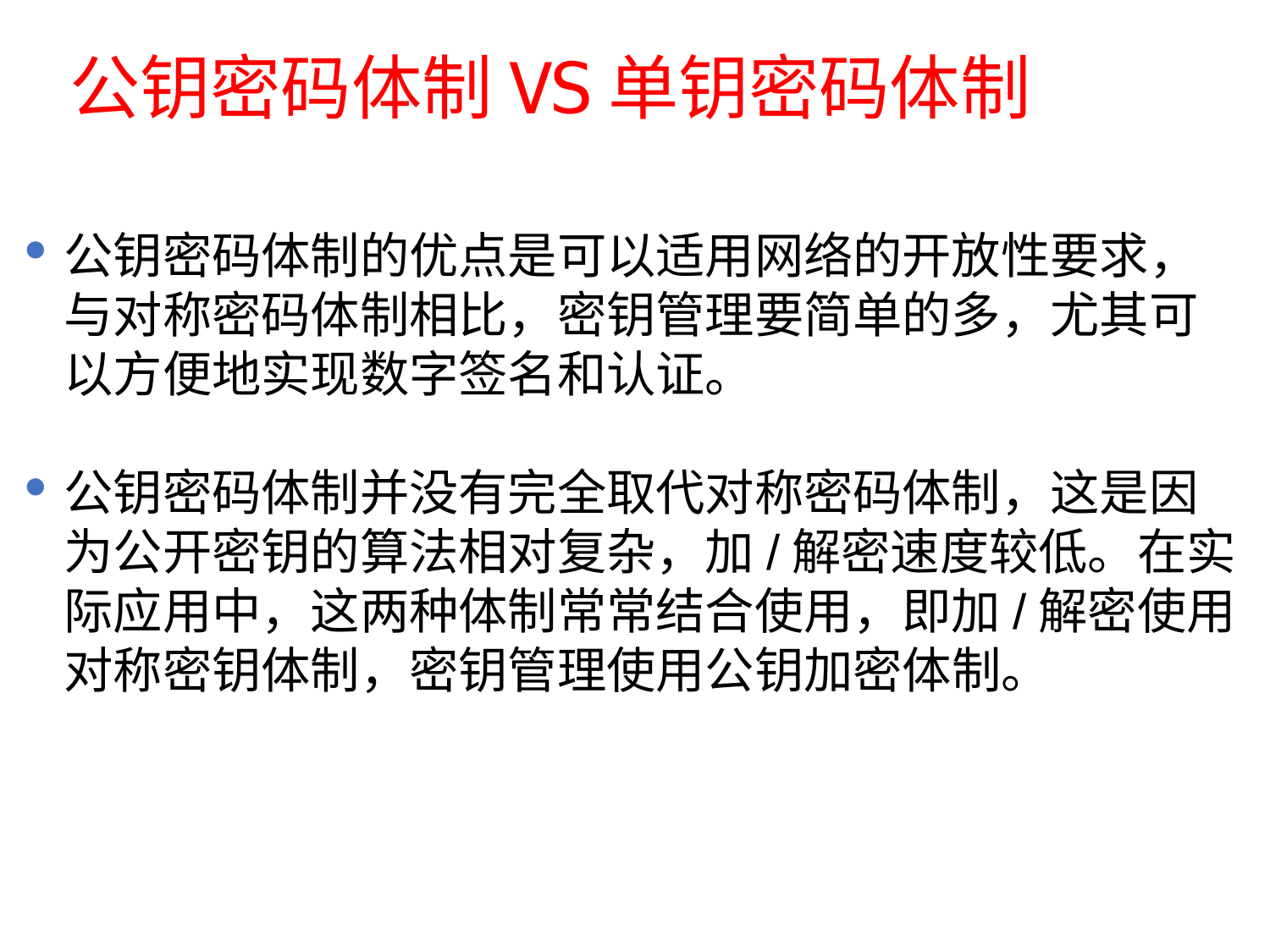

# 公钥密码体制VS单钥密码体制
公钥密码体制的优点是可以适用网络的开放性要求，与对称密码体制相比，密钥管理要简单的多，尤其可以方便地实现数字签名和认证。

公钥密码体制并没有完全取代对称密码体制，这是因为公开密钥的算法相对复杂，加/解密速度较低。在实际应用中，这两种体制常常结合使用，即加/解密使用对称密钥体制，密钥管理使用公钥加密体制。

13